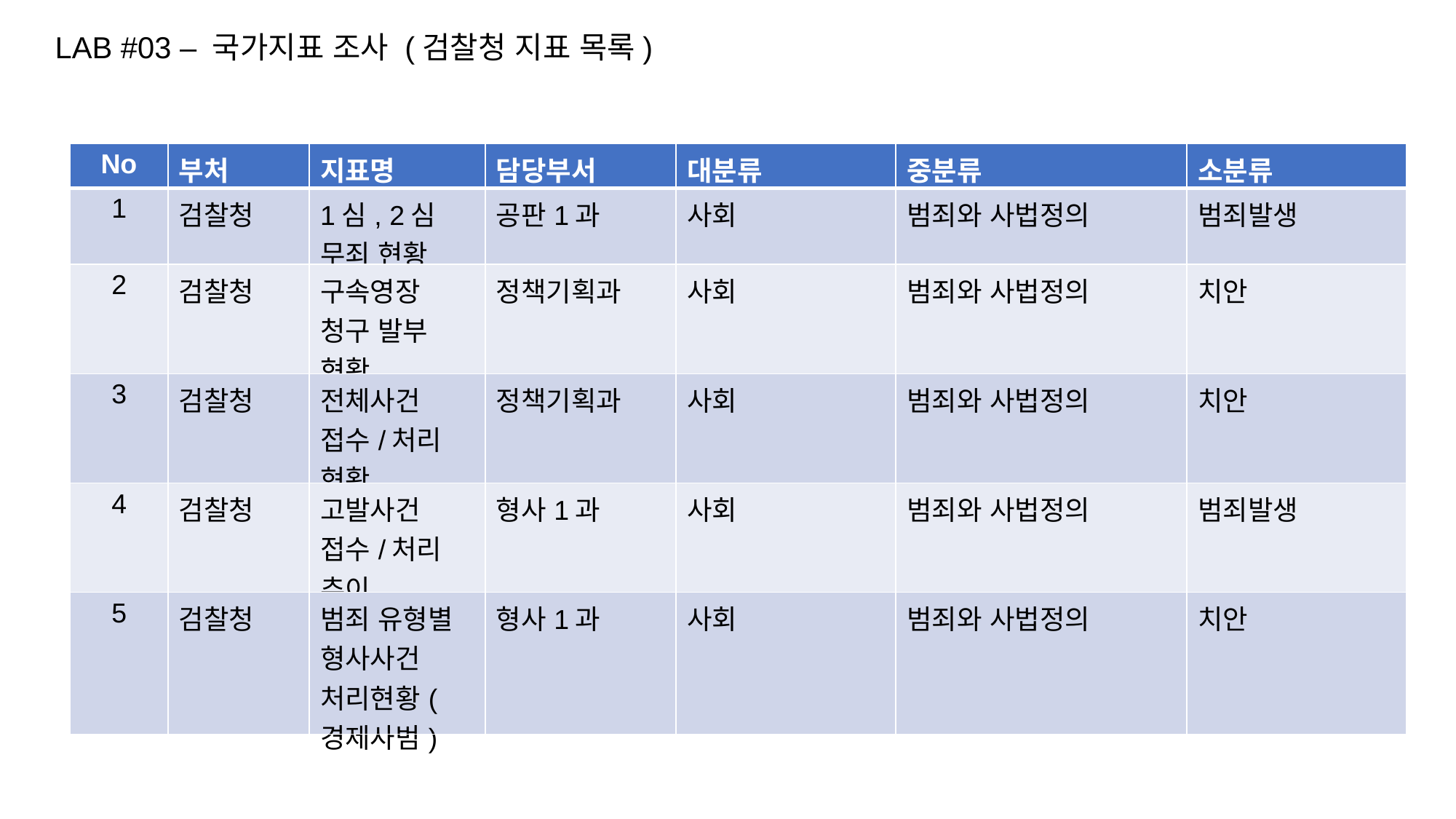

LAB #03 – 국가지표 조사 (검찰청 지표 목록)
| No | 부처 | 지표명 | 담당부서 | 대분류 | 중분류 | 소분류 |
| --- | --- | --- | --- | --- | --- | --- |
| 1 | 검찰청 | 1심, 2심 무죄 현황 | 공판1과 | 사회 | 범죄와 사법정의 | 범죄발생 |
| 2 | 검찰청 | 구속영장 청구 발부 현황 | 정책기획과 | 사회 | 범죄와 사법정의 | 치안 |
| 3 | 검찰청 | 전체사건 접수/처리 현황 | 정책기획과 | 사회 | 범죄와 사법정의 | 치안 |
| 4 | 검찰청 | 고발사건 접수/처리 추이 | 형사1과 | 사회 | 범죄와 사법정의 | 범죄발생 |
| 5 | 검찰청 | 범죄 유형별 형사사건 처리현황(경제사범) | 형사1과 | 사회 | 범죄와 사법정의 | 치안 |